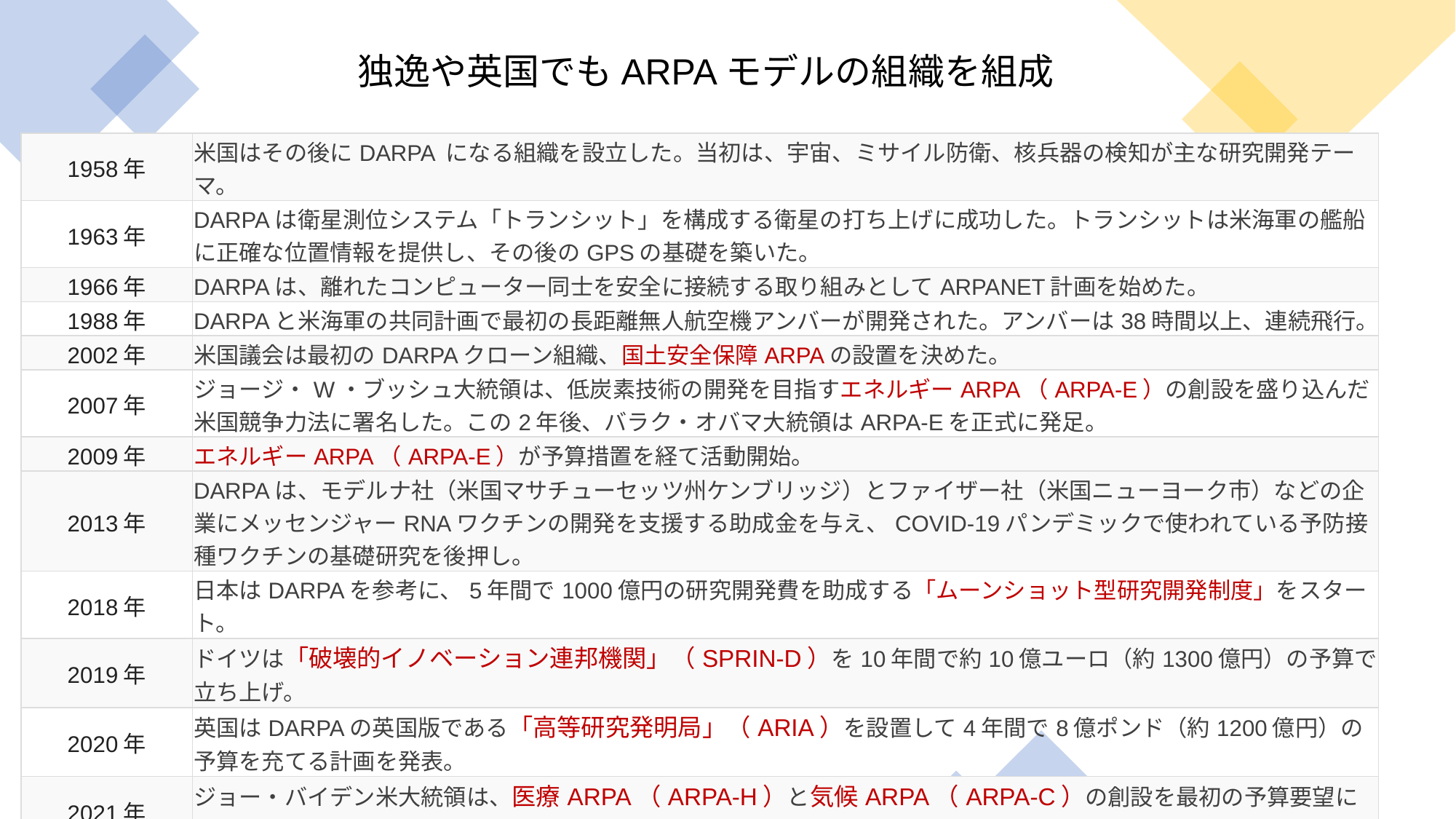

独逸や英国でもARPAモデルの組織を組成

| 1958年 | 米国はその後にDARPA になる組織を設立した。当初は、宇宙、ミサイル防衛、核兵器の検知が主な研究開発テーマ。 |
| --- | --- |
| 1963年 | DARPAは衛星測位システム「トランシット」を構成する衛星の打ち上げに成功した。トランシットは米海軍の艦船に正確な位置情報を提供し、その後のGPSの基礎を築いた。 |
| 1966年 | DARPAは、離れたコンピューター同士を安全に接続する取り組みとしてARPANET計画を始めた。 |
| 1988年 | DARPAと米海軍の共同計画で最初の長距離無人航空機アンバーが開発された。アンバーは38時間以上、連続飛行。 |
| 2002年 | 米国議会は最初のDARPAクローン組織、国土安全保障ARPAの設置を決めた。 |
| 2007年 | ジョージ・W・ブッシュ大統領は、低炭素技術の開発を目指すエネルギーARPA（ARPA-E）の創設を盛り込んだ米国競争力法に署名した。この2年後、バラク・オバマ大統領はARPA-Eを正式に発足。 |
| 2009年 | エネルギーARPA（ARPA-E）が予算措置を経て活動開始。 |
| 2013年 | DARPAは、モデルナ社（米国マサチューセッツ州ケンブリッジ）とファイザー社（米国ニューヨーク市）などの企業にメッセンジャーRNAワクチンの開発を支援する助成金を与え、COVID-19パンデミックで使われている予防接種ワクチンの基礎研究を後押し。 |
| 2018年 | 日本はDARPAを参考に、5年間で1000億円の研究開発費を助成する「ムーンショット型研究開発制度」をスタート。 |
| 2019年 | ドイツは「破壊的イノベーション連邦機関」（SPRIN-D）を10年間で約10億ユーロ（約1300億円）の予算で立ち上げ。 |
| 2020年 | 英国はDARPAの英国版である「高等研究発明局」（ARIA）を設置して4年間で8億ポンド（約1200億円）の予算を充てる計画を発表。 |
| 2021年 | ジョー・バイデン米大統領は、医療ARPA（ARPA-H）と気候ARPA（ARPA-C）の創設を最初の予算要望に盛り込んだ。 |
| ２０２２年 | ARPA-H初代長官にRenee Wegrzyn（レニー・ウェグジン）博士が就任。 |